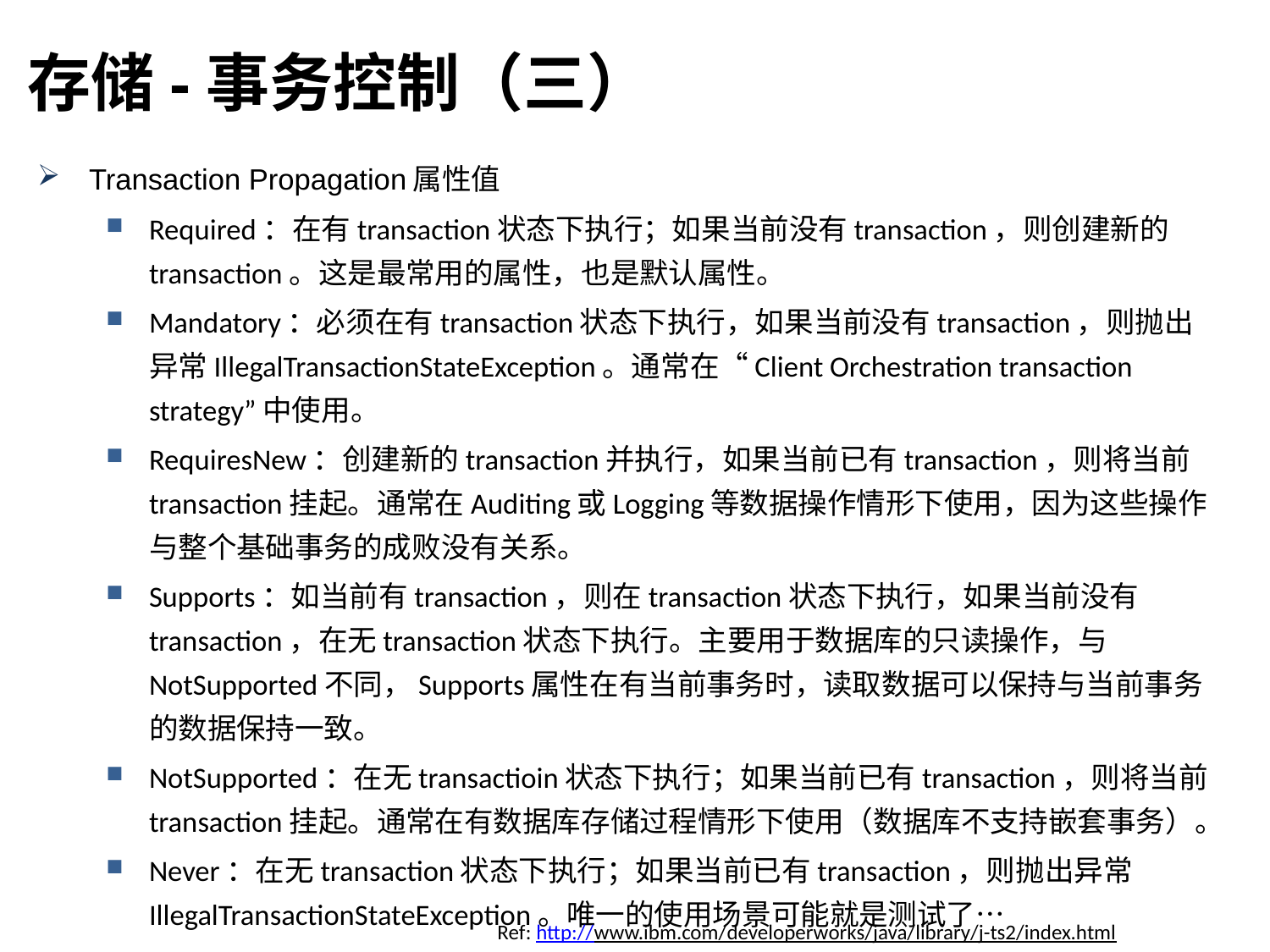

存储-事务控制（三）
Transaction Propagation属性值
Required：在有transaction状态下执行；如果当前没有transaction，则创建新的transaction。这是最常用的属性，也是默认属性。
Mandatory：必须在有transaction状态下执行，如果当前没有transaction，则抛出异常IllegalTransactionStateException。通常在“Client Orchestration transaction strategy”中使用。
RequiresNew：创建新的transaction并执行，如果当前已有transaction，则将当前transaction挂起。通常在Auditing或Logging等数据操作情形下使用，因为这些操作与整个基础事务的成败没有关系。
Supports：如当前有transaction，则在transaction状态下执行，如果当前没有transaction，在无transaction状态下执行。主要用于数据库的只读操作，与NotSupported不同，Supports属性在有当前事务时，读取数据可以保持与当前事务的数据保持一致。
NotSupported：在无transactioin状态下执行；如果当前已有transaction，则将当前transaction挂起。通常在有数据库存储过程情形下使用（数据库不支持嵌套事务）。
Never：在无transaction状态下执行；如果当前已有transaction，则抛出异常IllegalTransactionStateException。唯一的使用场景可能就是测试了…

Ref: http://www.ibm.com/developerworks/java/library/j-ts2/index.html